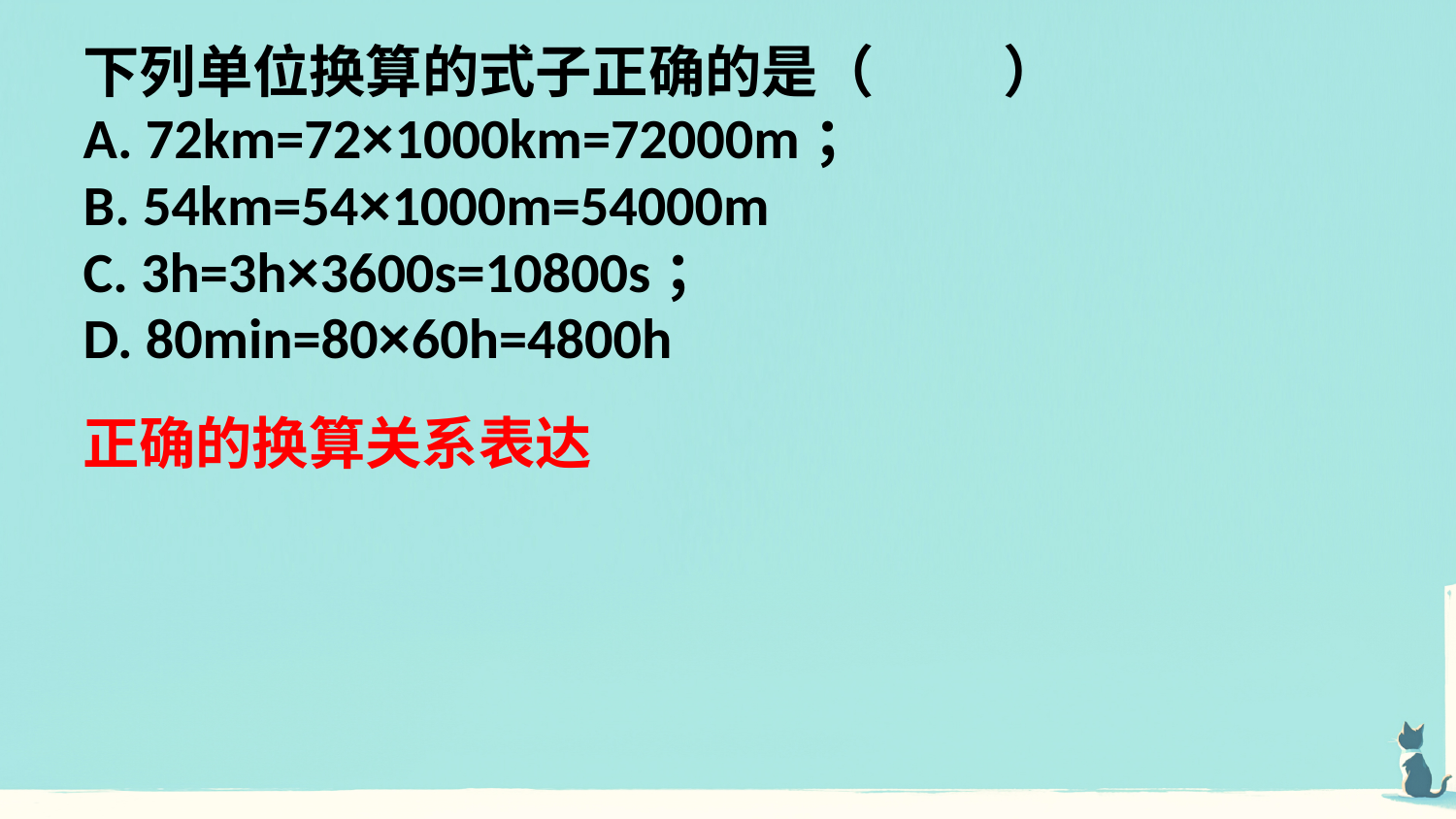

下列单位换算的式子正确的是（          ）
A. 72km=72×1000km=72000m；
B. 54km=54×1000m=54000m
C. 3h=3h×3600s=10800s；
D. 80min=80×60h=4800h

正确的换算关系表达